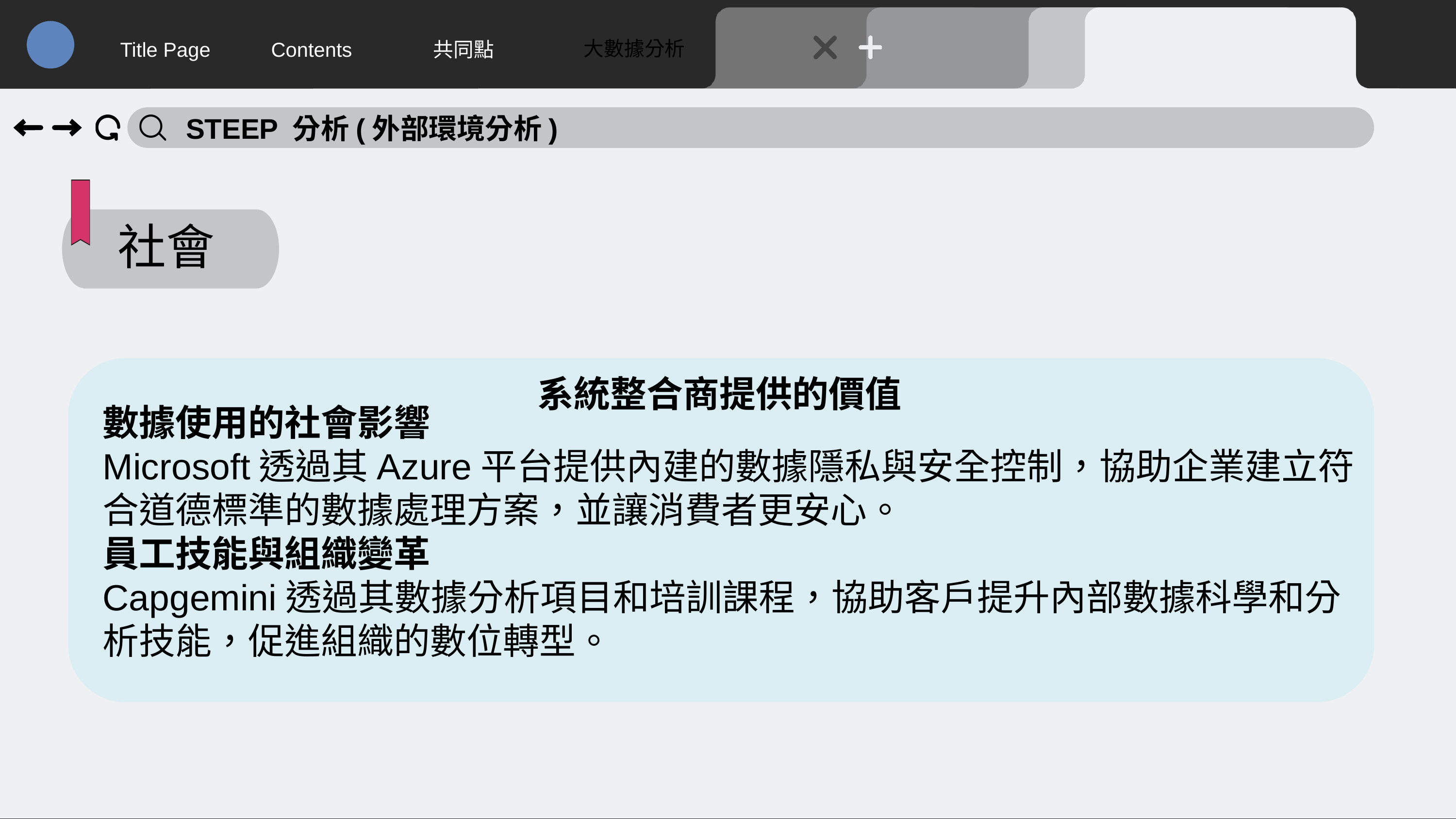

大數據分析
Title Page
Contents
共同點

STEEP 分析(外部環境分析)

社會

系統整合商提供的價值
數據使用的社會影響
Microsoft透過其Azure平台提供內建的數據隱私與安全控制，協助企業建立符合道德標準的數據處理方案，並讓消費者更安心。
員工技能與組織變革
Capgemini透過其數據分析項目和培訓課程，協助客戶提升內部數據科學和分析技能，促進組織的數位轉型。
18